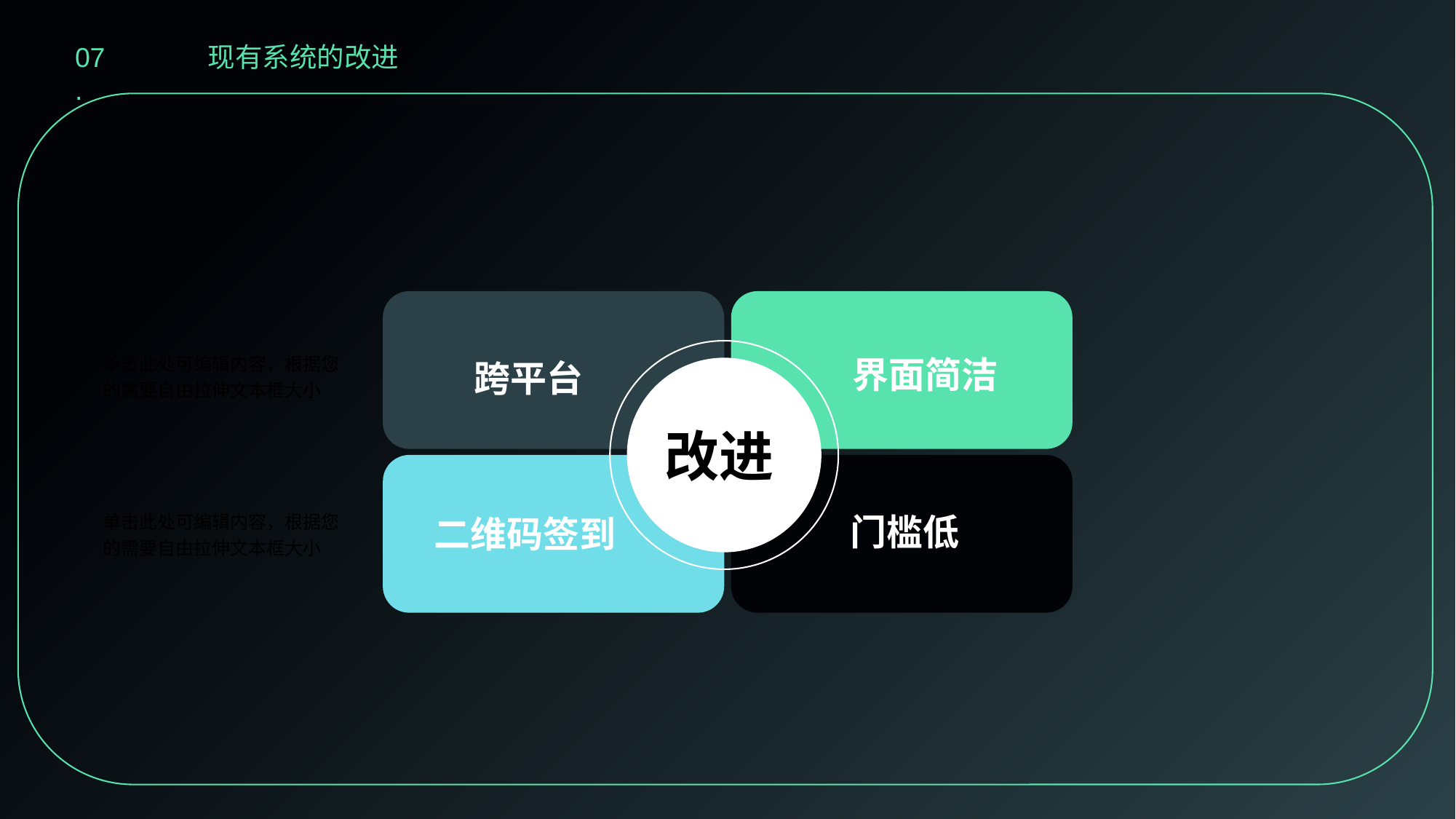

07.
现有系统的改进

单平台

界面复杂

弊端
界面简洁
单击此处可编辑内容，根据您的需要自由拉伸文本框大小
跨平台
改进
改进

签到设备昂贵

门槛高
门槛低
单击此处可编辑内容，根据您的需要自由拉伸文本框大小
二维码签到